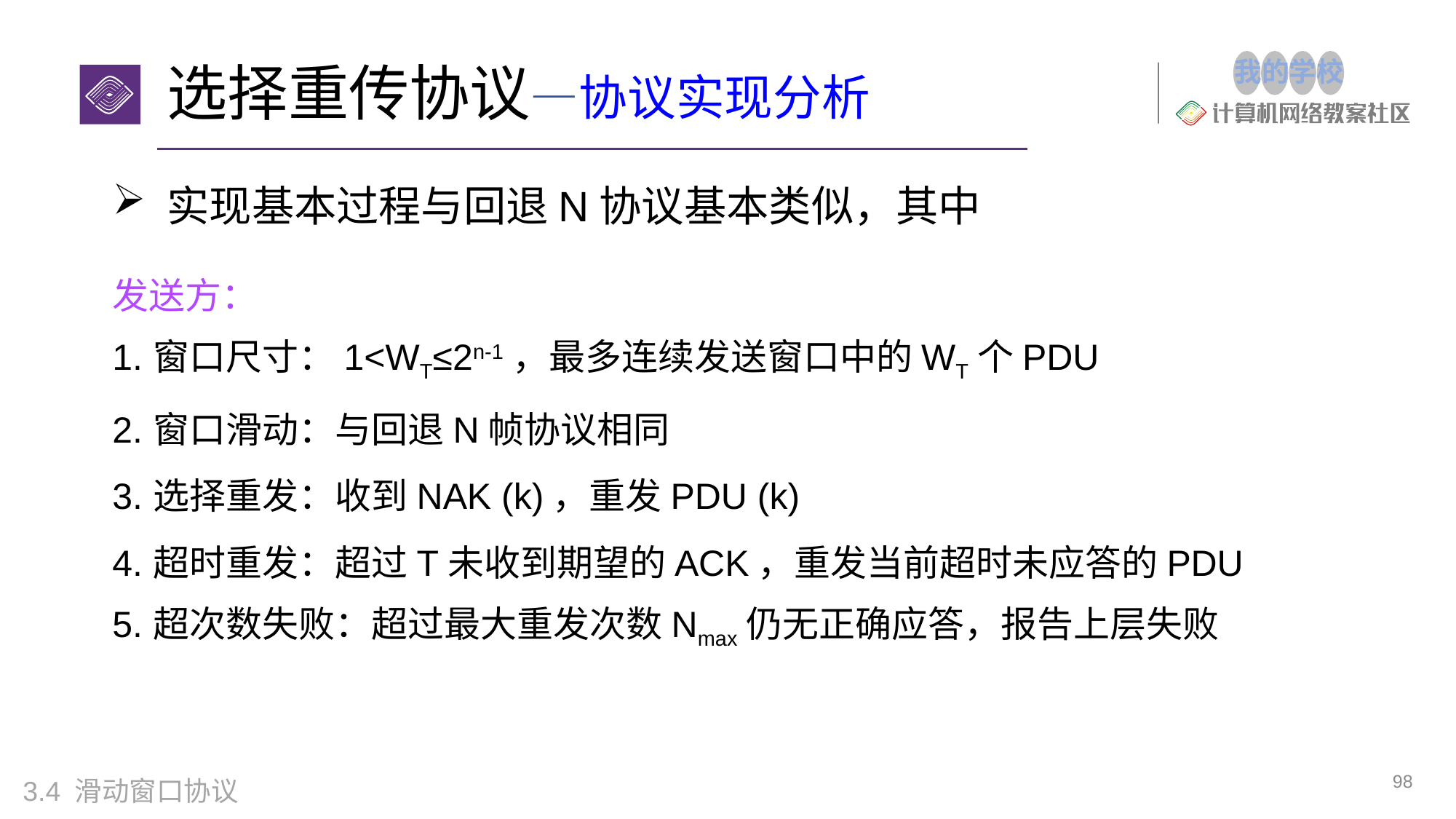

# 选择重传协议—协议实现分析
实现基本过程与回退N协议基本类似，其中
发送方：
窗口尺寸：1<WT≤2n-1，最多连续发送窗口中的WT个PDU
窗口滑动：与回退N帧协议相同
选择重发：收到NAK (k)，重发PDU (k)
超时重发：超过T未收到期望的ACK，重发当前超时未应答的PDU
超次数失败：超过最大重发次数Nmax仍无正确应答，报告上层失败
98
3.4 滑动窗口协议